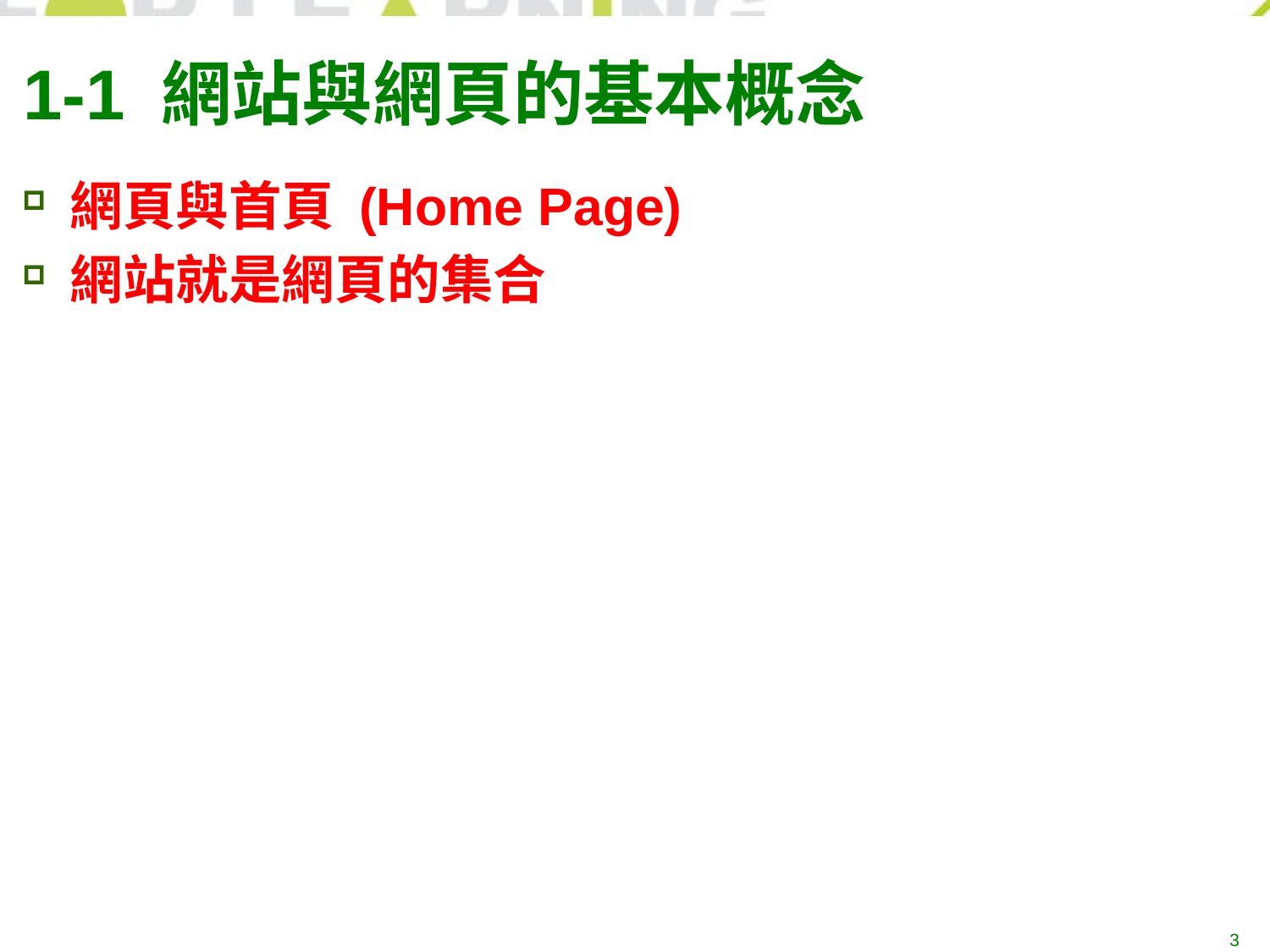

# 1-1 網站與網頁的基本概念
網頁與首頁 (Home Page)
網站就是網頁的集合

3